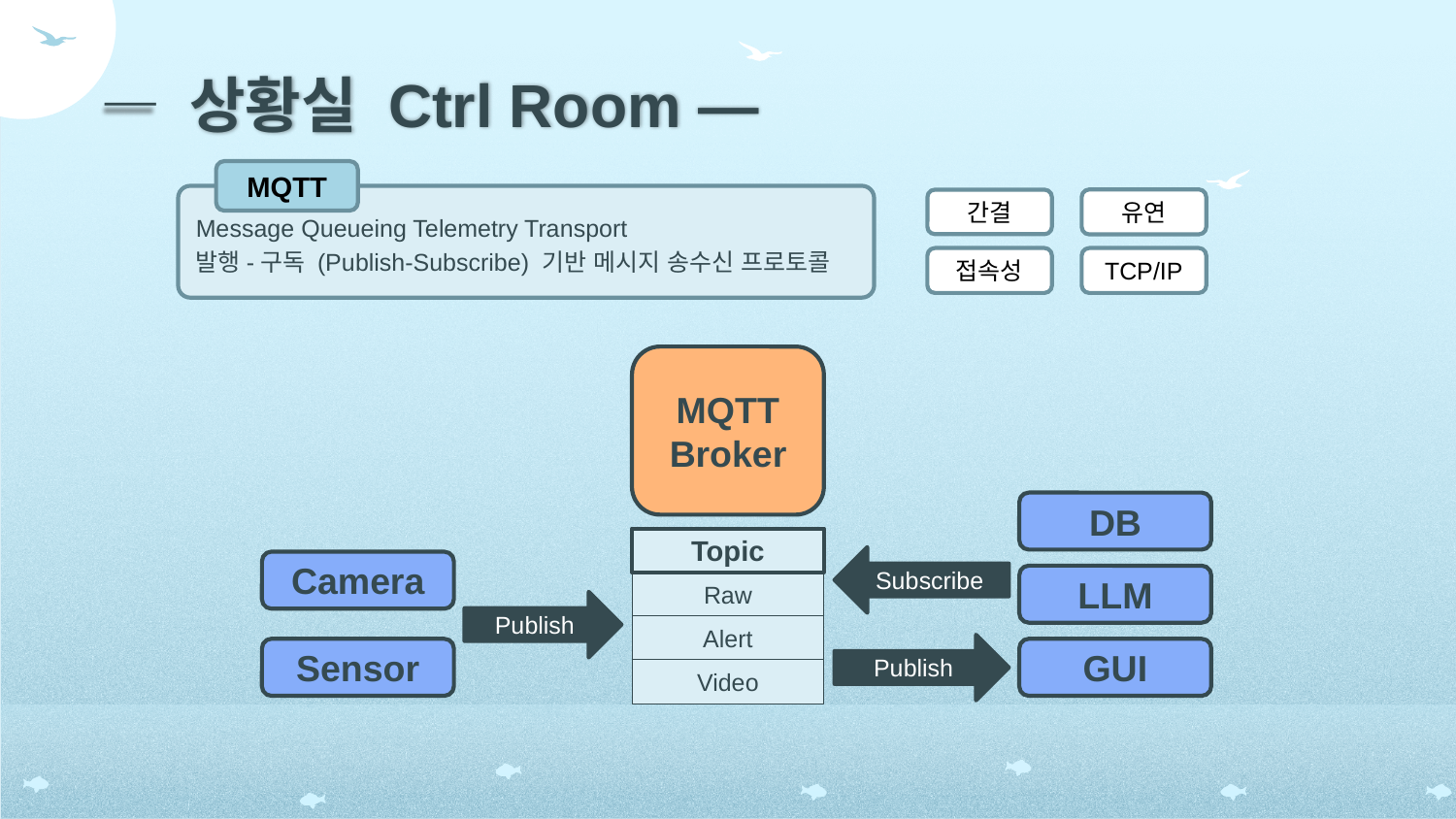

— 상황실 Ctrl Room —
MQTT
Message Queueing Telemetry Transport
발행-구독 (Publish-Subscribe) 기반 메시지 송수신 프로토콜
유연
간결
접속성
TCP/IP
MQTT
Broker
DB
Topic
Subscribe
Camera
LLM
Raw
Publish
Alert
Publish
GUI
Sensor
Video